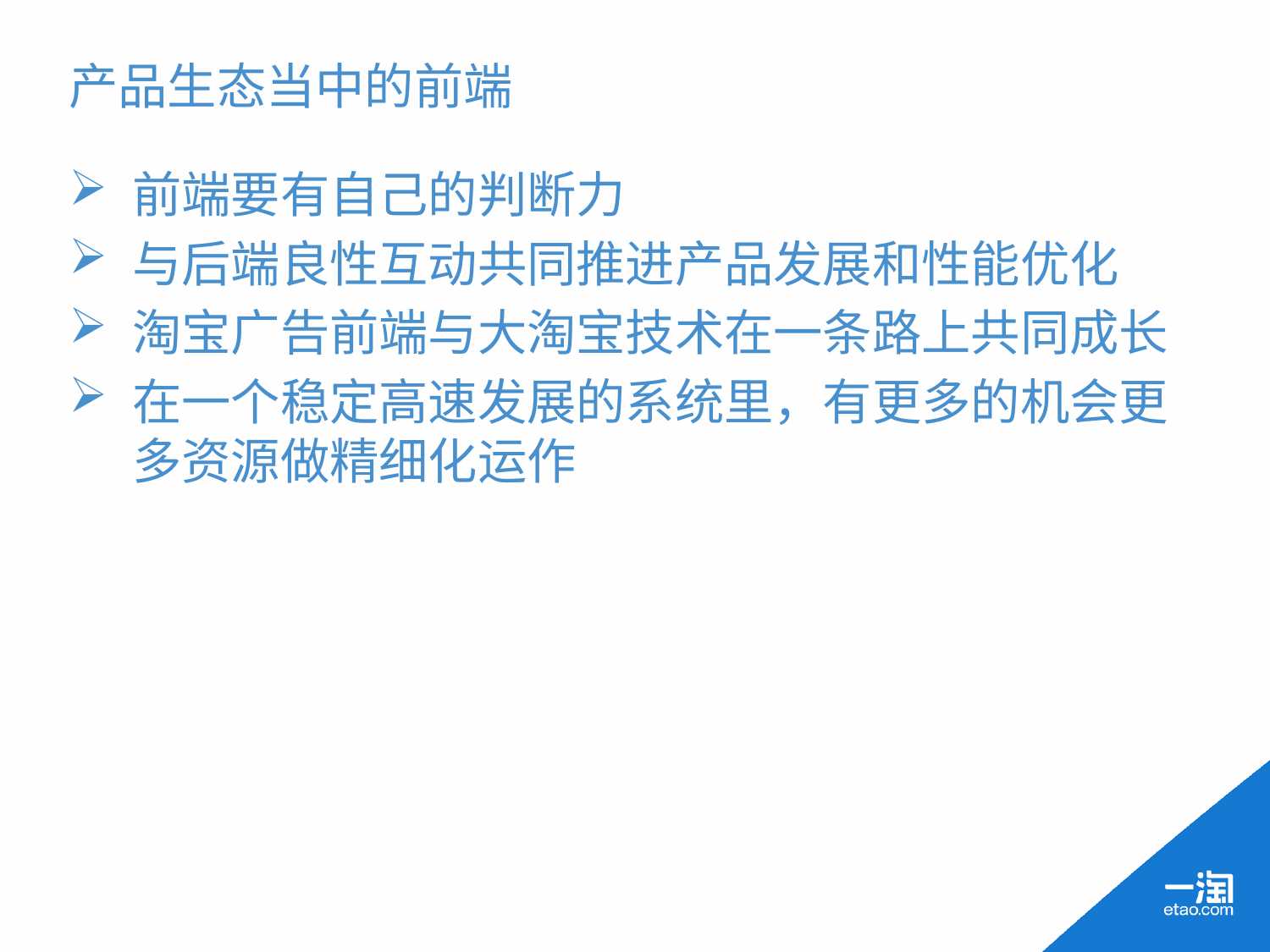

# 产品生态当中的前端
前端要有自己的判断力
与后端良性互动共同推进产品发展和性能优化
淘宝广告前端与大淘宝技术在一条路上共同成长
在一个稳定高速发展的系统里，有更多的机会更多资源做精细化运作